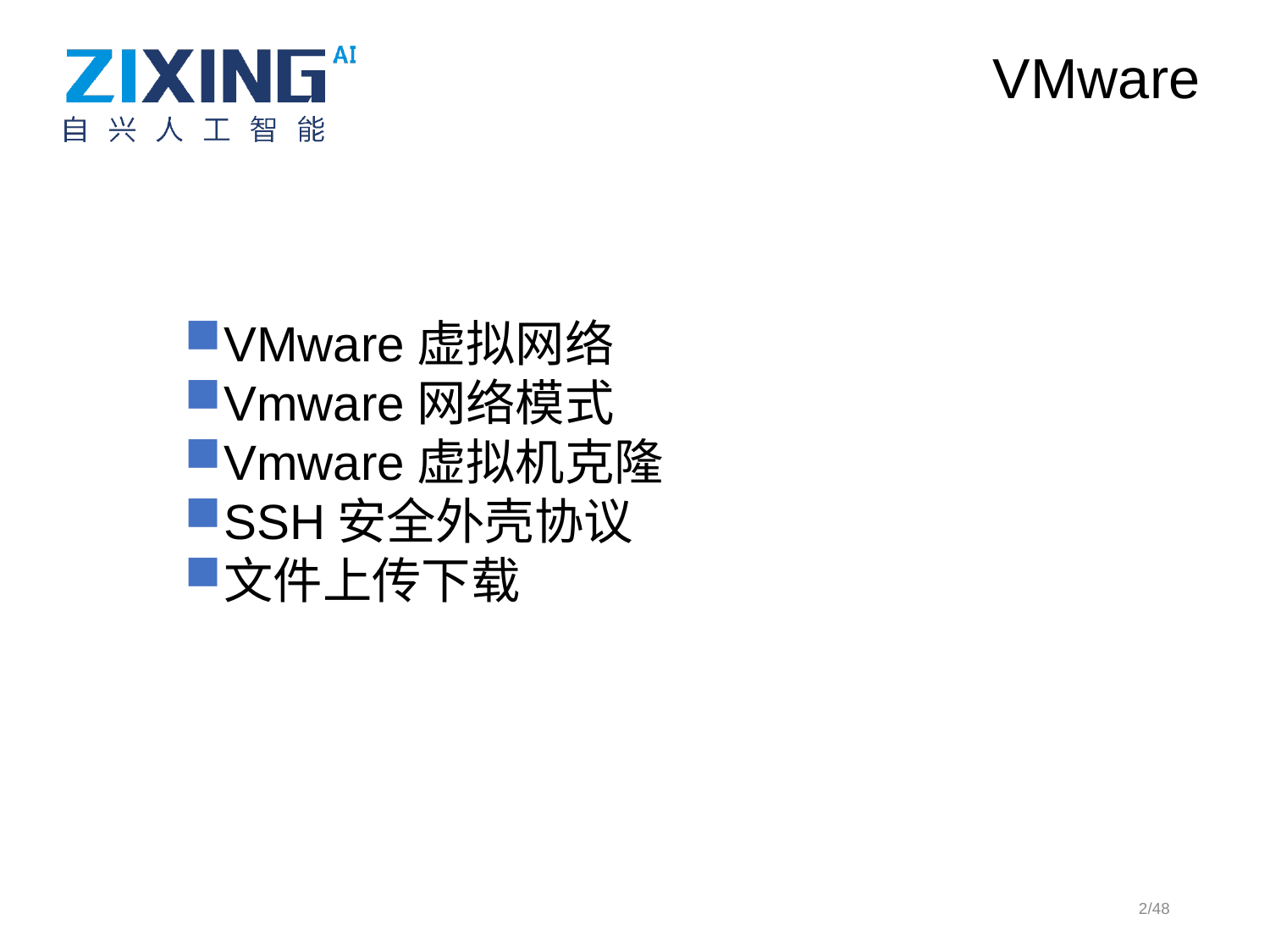

VMware
VMware虚拟网络
Vmware网络模式
Vmware虚拟机克隆
SSH安全外壳协议
文件上传下载

2/48